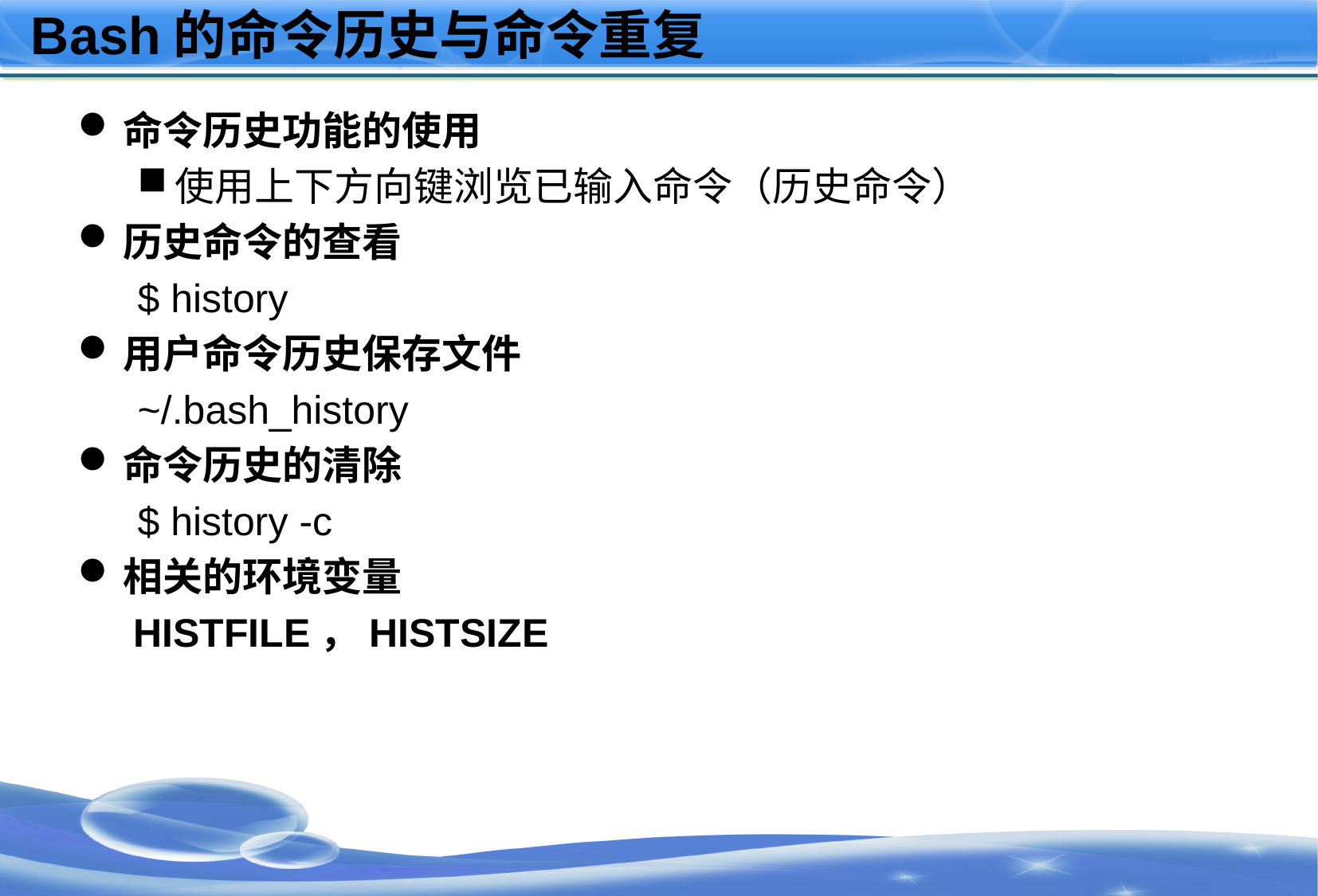

# Bash的命令历史与命令重复
命令历史功能的使用
使用上下方向键浏览已输入命令（历史命令）
历史命令的查看
$ history
用户命令历史保存文件
~/.bash_history
命令历史的清除
$ history -c
相关的环境变量
     HISTFILE，HISTSIZE